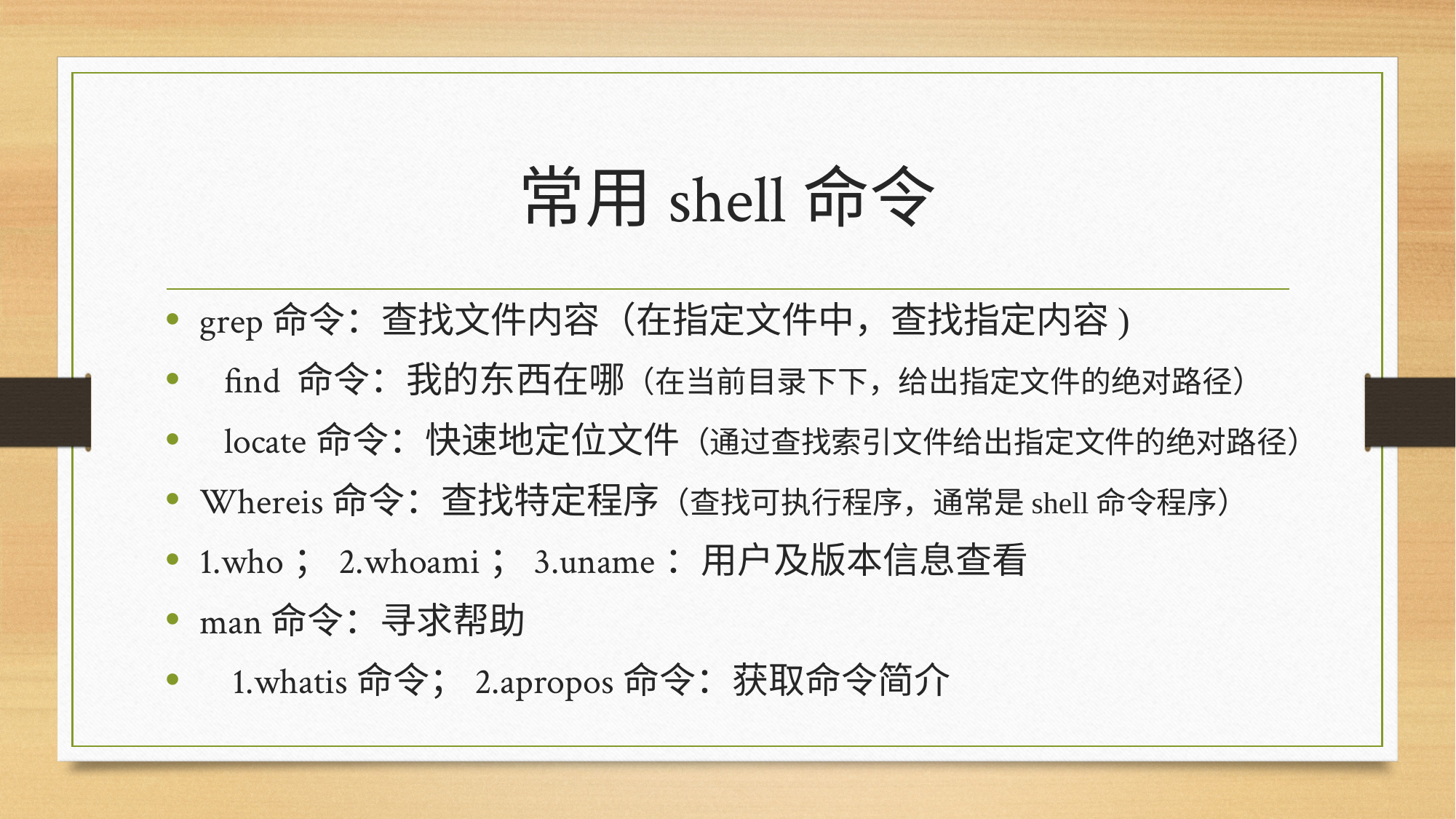

# 常用shell命令
grep命令：查找文件内容（在指定文件中，查找指定内容)
   find 命令：我的东西在哪（在当前目录下下，给出指定文件的绝对路径）
   locate命令：快速地定位文件（通过查找索引文件给出指定文件的绝对路径）
Whereis命令：查找特定程序（查找可执行程序，通常是shell命令程序）
1.who；2.whoami；3.uname：用户及版本信息查看
man命令：寻求帮助
    1.whatis命令；2.apropos命令：获取命令简介